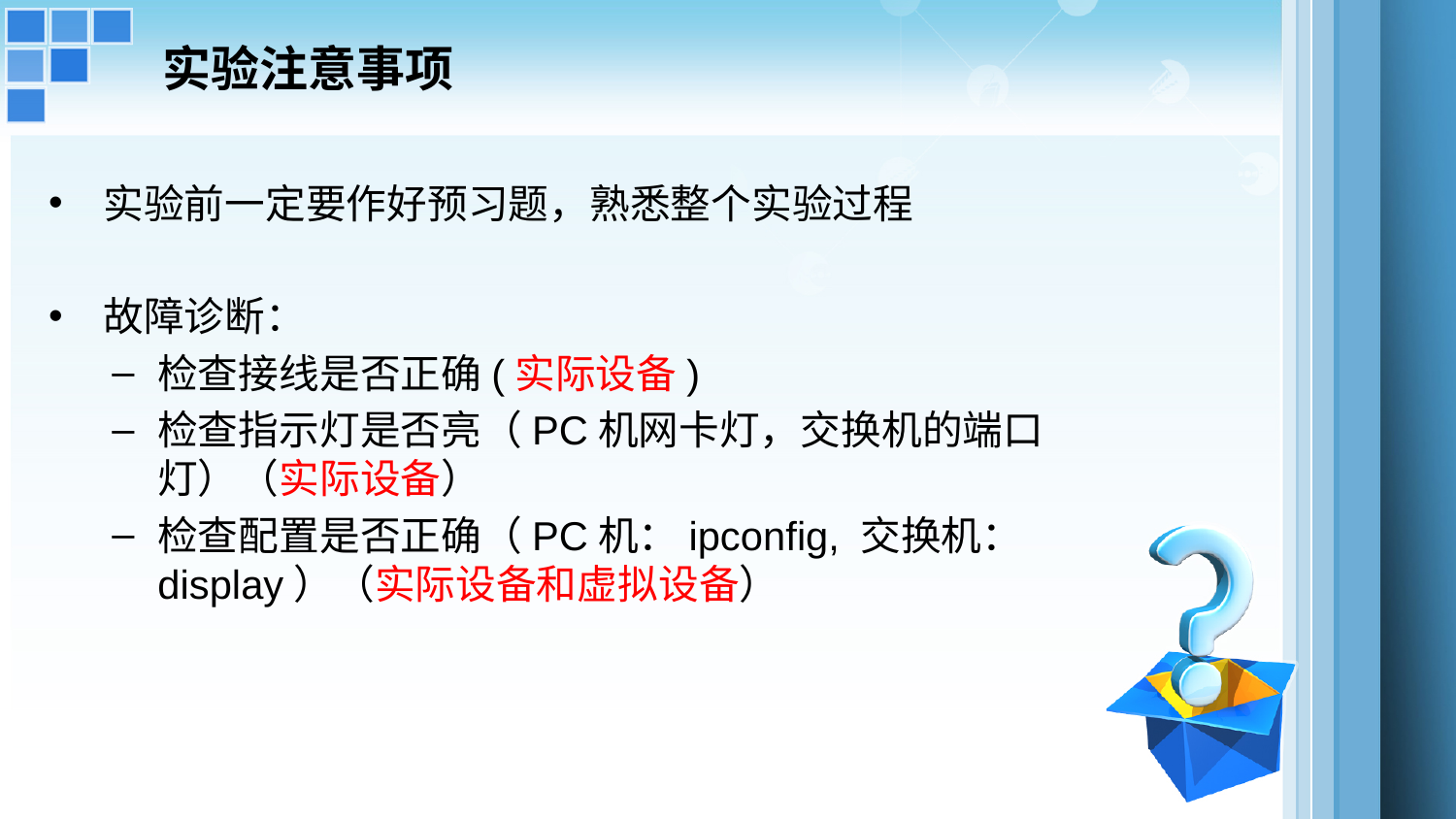

# 实验注意事项
实验前一定要作好预习题，熟悉整个实验过程

故障诊断：
检查接线是否正确(实际设备)
检查指示灯是否亮（PC机网卡灯，交换机的端口灯）（实际设备）
检查配置是否正确（PC机：ipconfig, 交换机：display）（实际设备和虚拟设备）